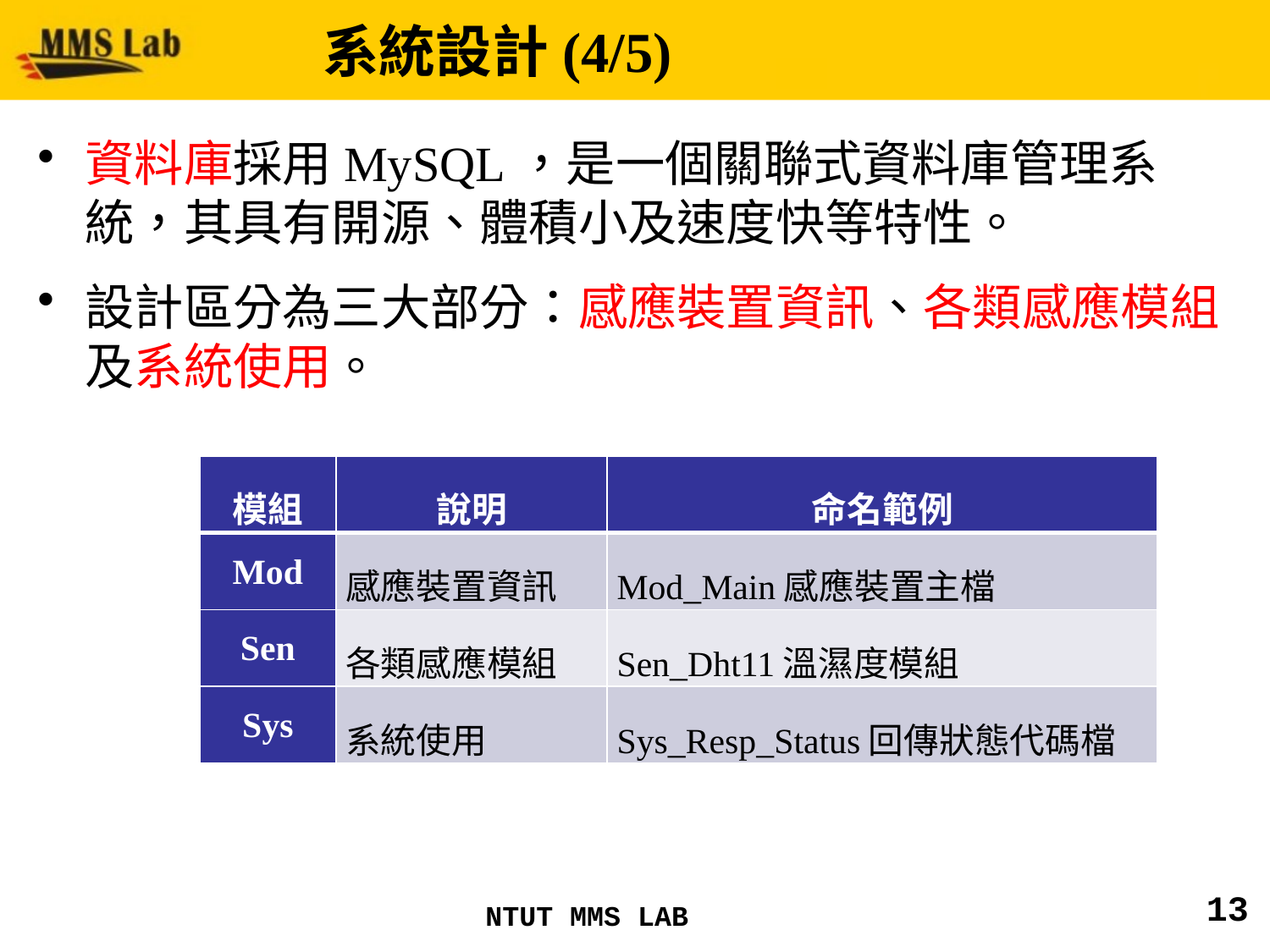

# 系統設計(4/5)
資料庫採用MySQL，是一個關聯式資料庫管理系統，其具有開源、體積小及速度快等特性。
設計區分為三大部分：感應裝置資訊、各類感應模組及系統使用。
| 模組 | 說明 | 命名範例 |
| --- | --- | --- |
| Mod | 感應裝置資訊 | Mod\_Main感應裝置主檔 |
| Sen | 各類感應模組 | Sen\_Dht11溫濕度模組 |
| Sys | 系統使用 | Sys\_Resp\_Status回傳狀態代碼檔 |
13
NTUT MMS LAB